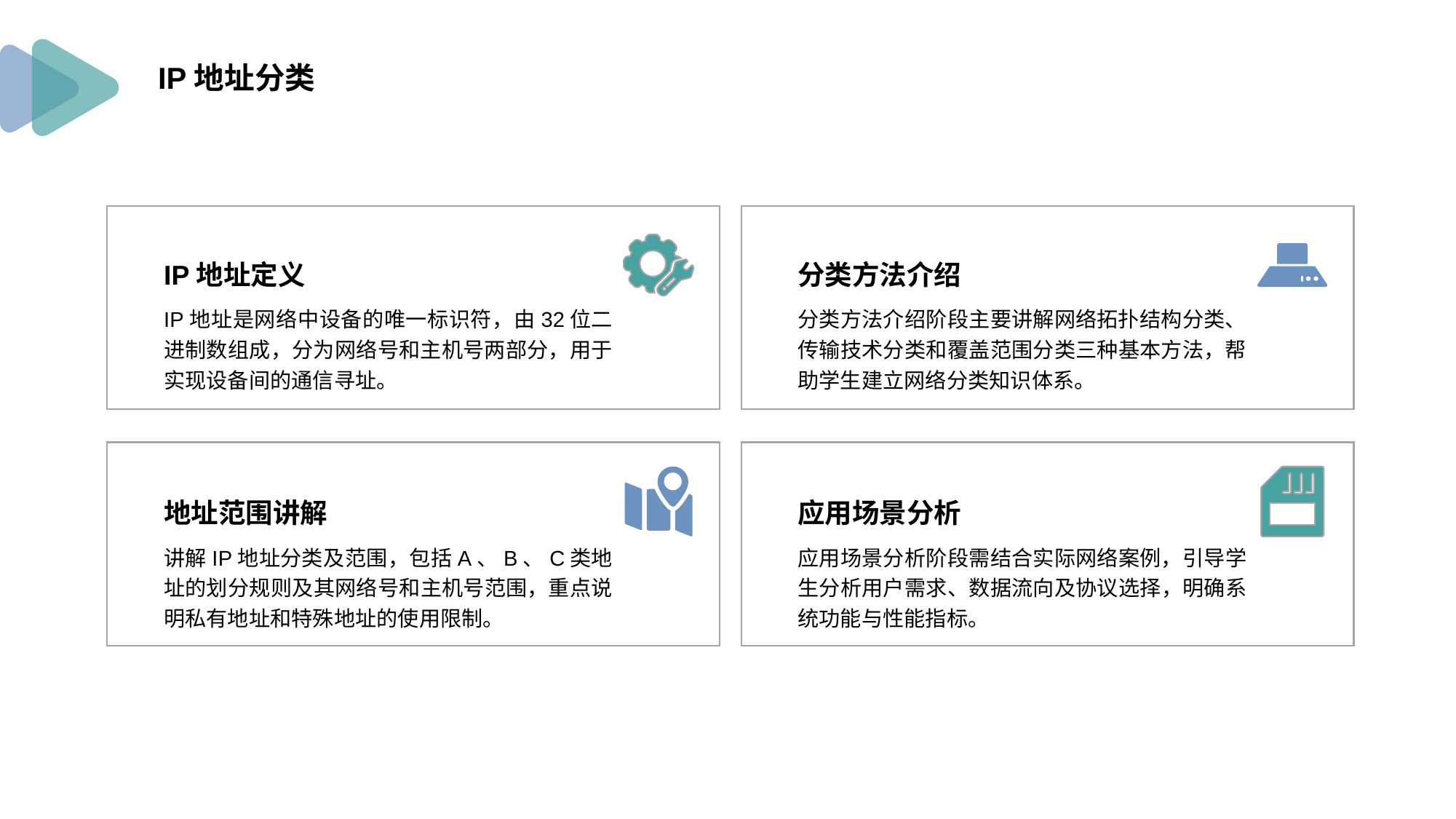

IP地址分类

IP地址定义
IP地址是网络中设备的唯一标识符，由32位二进制数组成，分为网络号和主机号两部分，用于实现设备间的通信寻址。

分类方法介绍
分类方法介绍阶段主要讲解网络拓扑结构分类、传输技术分类和覆盖范围分类三种基本方法，帮助学生建立网络分类知识体系。

地址范围讲解
讲解IP地址分类及范围，包括A、B、C类地址的划分规则及其网络号和主机号范围，重点说明私有地址和特殊地址的使用限制。

应用场景分析
应用场景分析阶段需结合实际网络案例，引导学生分析用户需求、数据流向及协议选择，明确系统功能与性能指标。